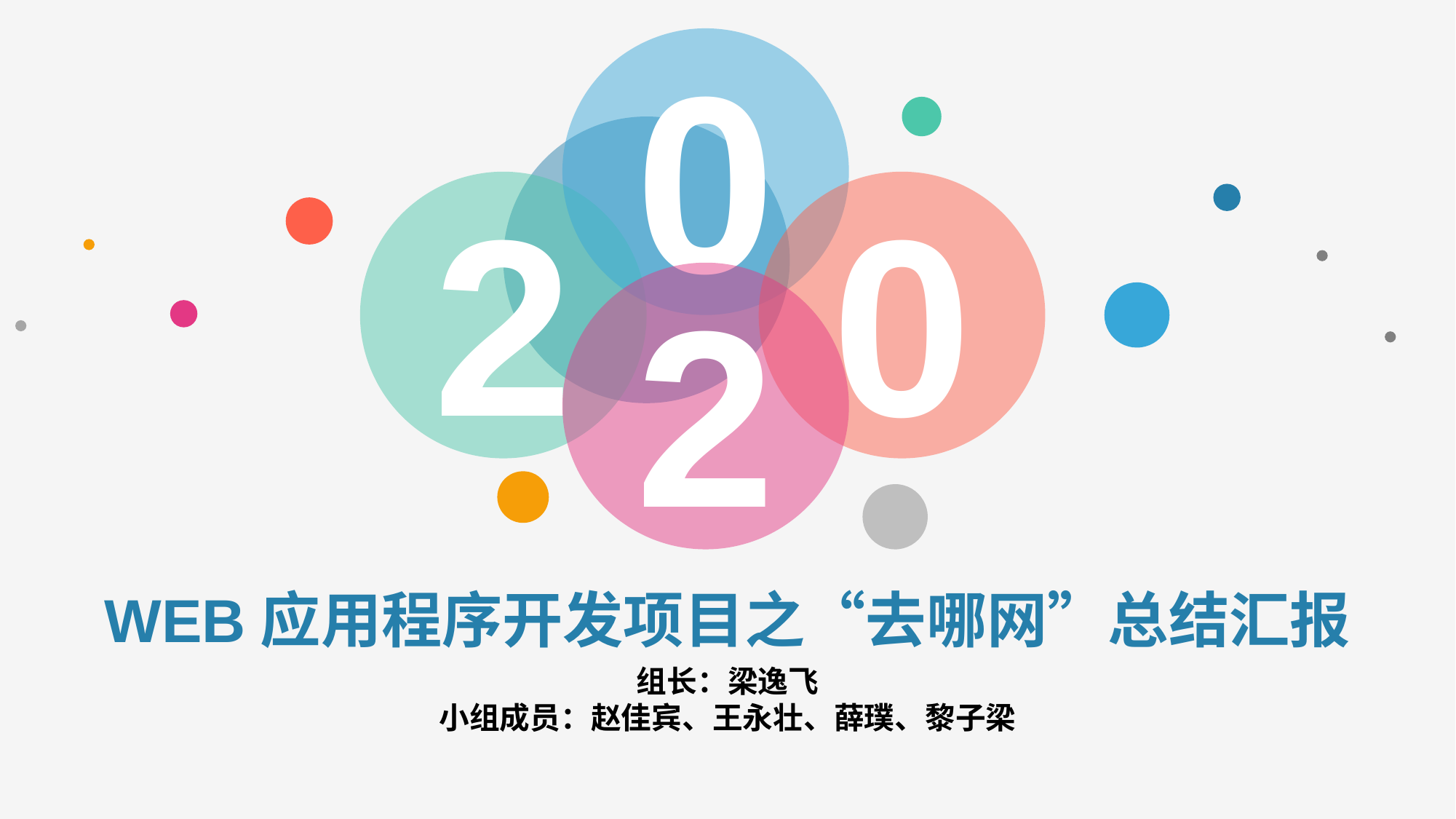

0

2
0

2

web应用程序开发项目之“去哪网”总结汇报
组长：梁逸飞
小组成员：赵佳宾、王永壮、薛璞、黎子梁